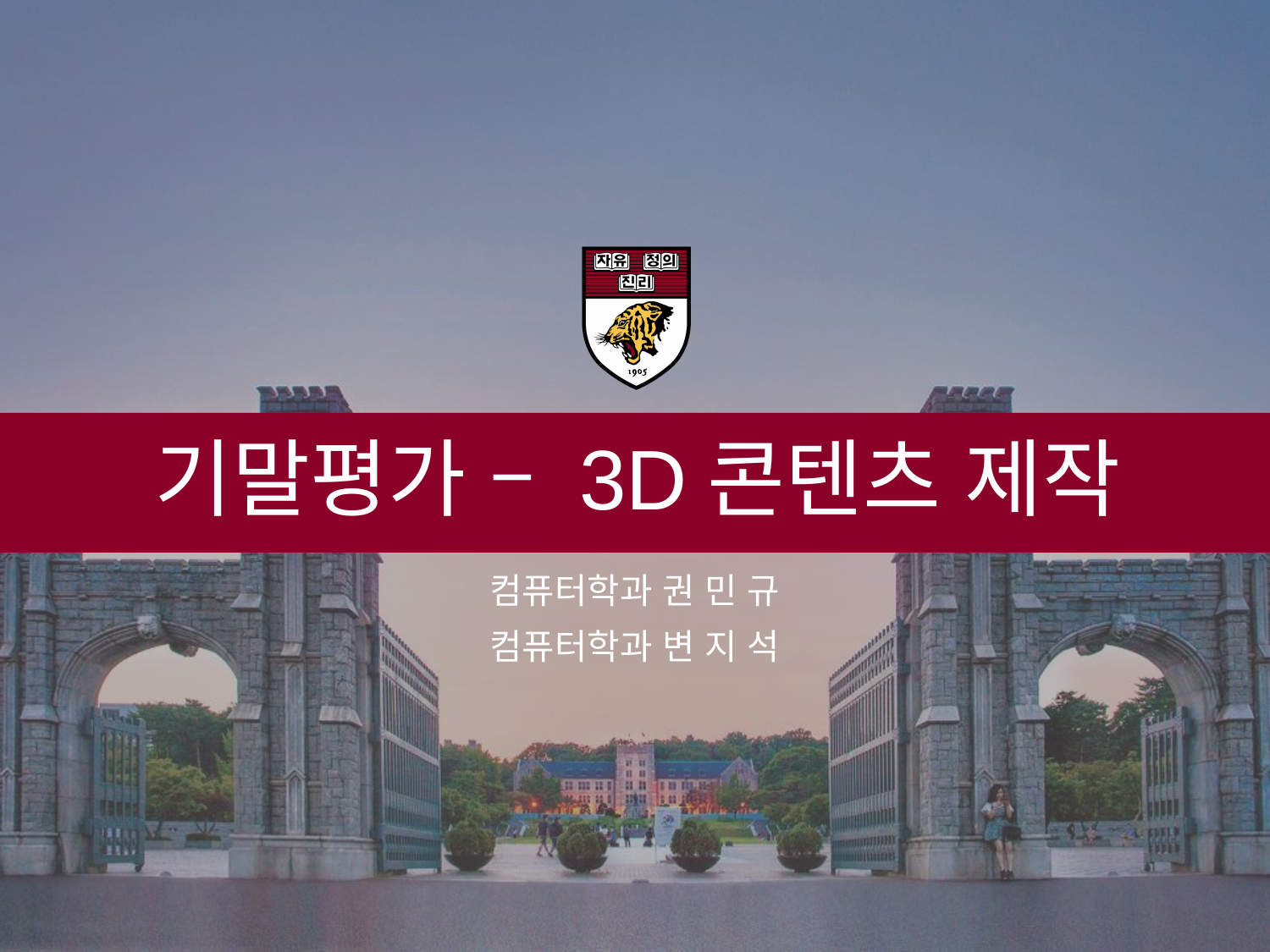

# 기말평가 – 3D콘텐츠 제작
컴퓨터학과 권 민 규
컴퓨터학과 변 지 석